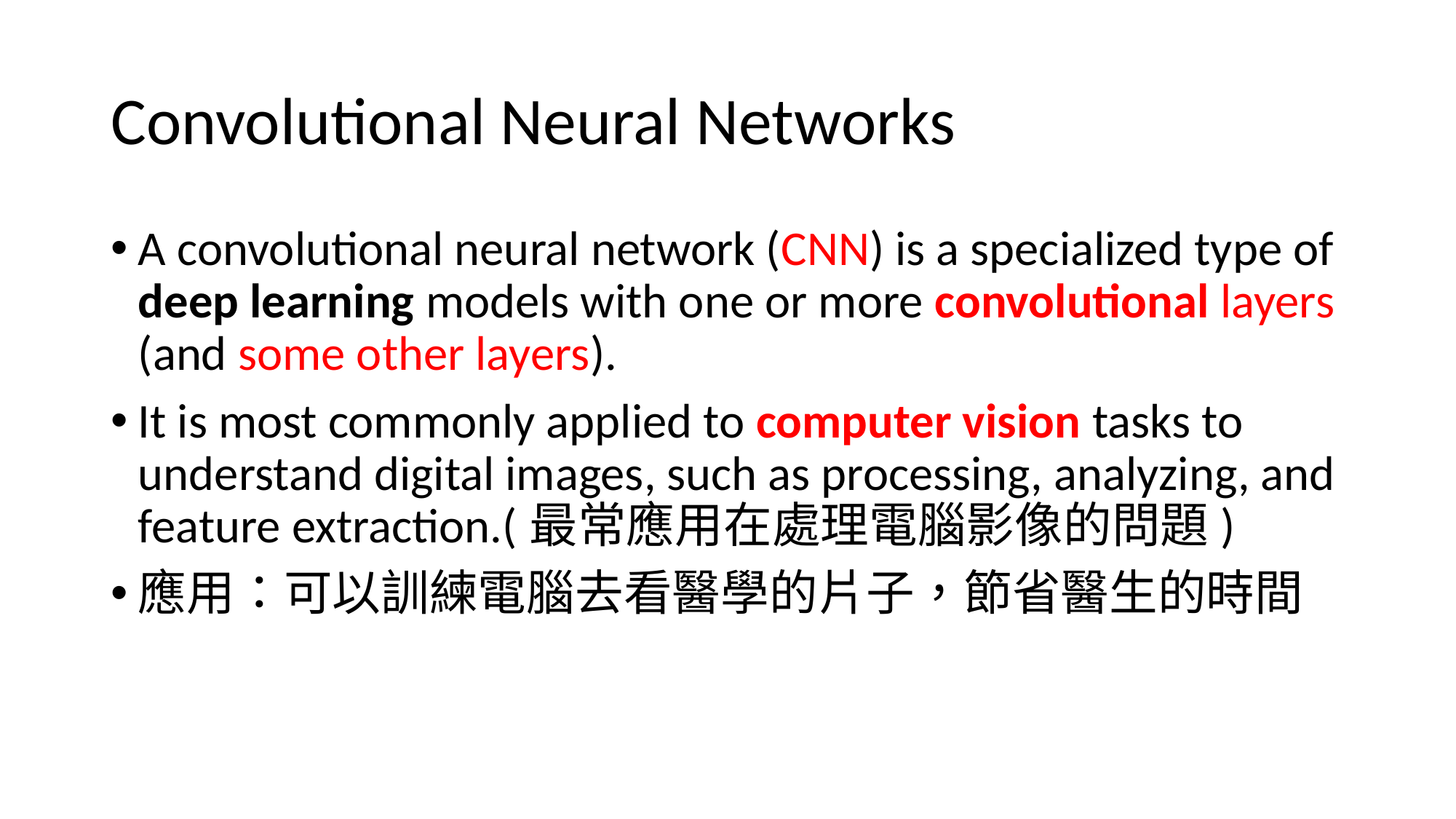

# Convolutional Neural Networks
A convolutional neural network (CNN) is a specialized type of deep learning models with one or more convolutional layers (and some other layers).
It is most commonly applied to computer vision tasks to understand digital images, such as processing, analyzing, and feature extraction.(最常應用在處理電腦影像的問題)
應用：可以訓練電腦去看醫學的片子，節省醫生的時間